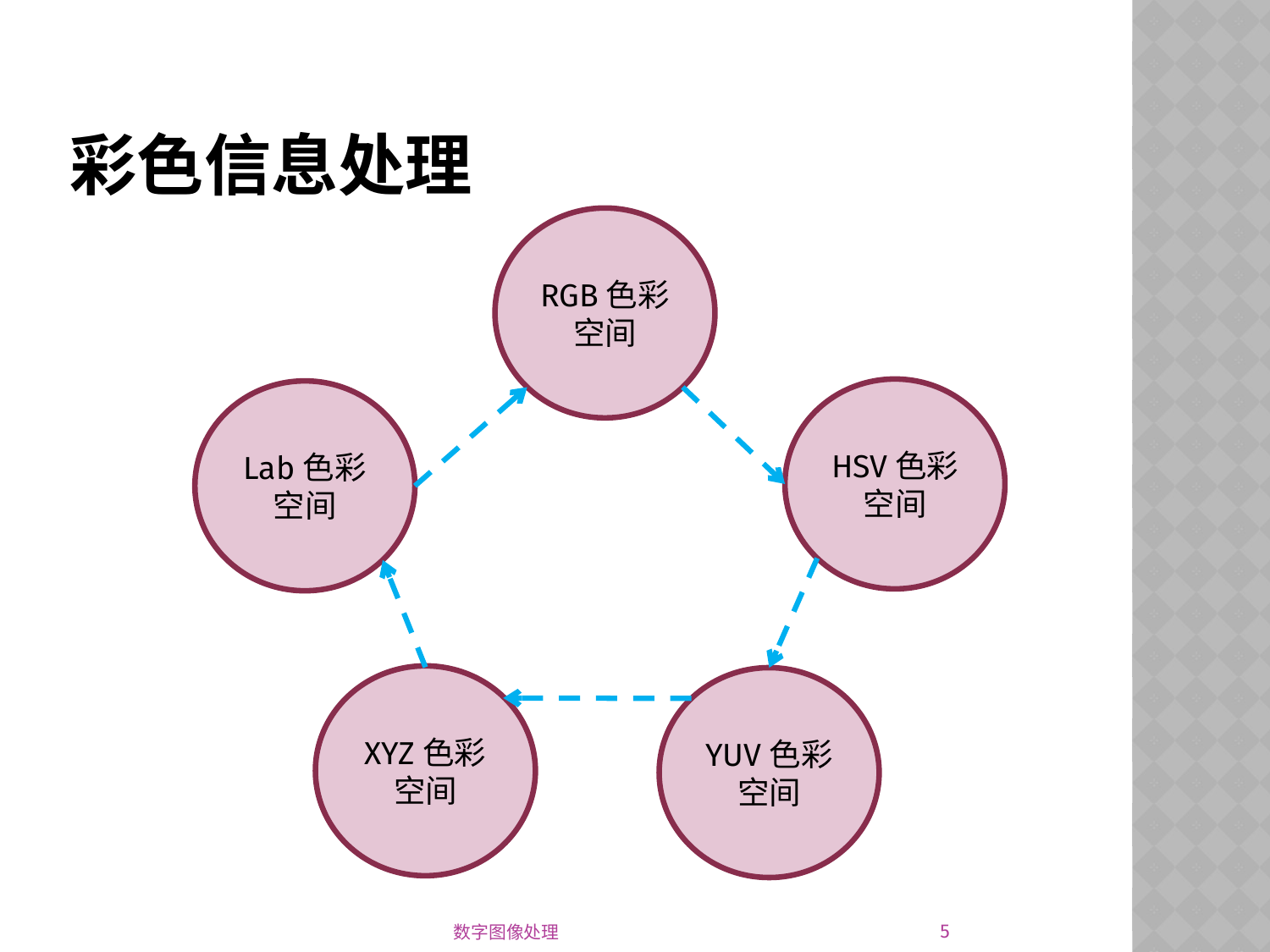

# 彩色信息处理
RGB色彩空间
HSV色彩空间
Lab色彩空间
XYZ色彩空间
YUV色彩空间
5
数字图像处理